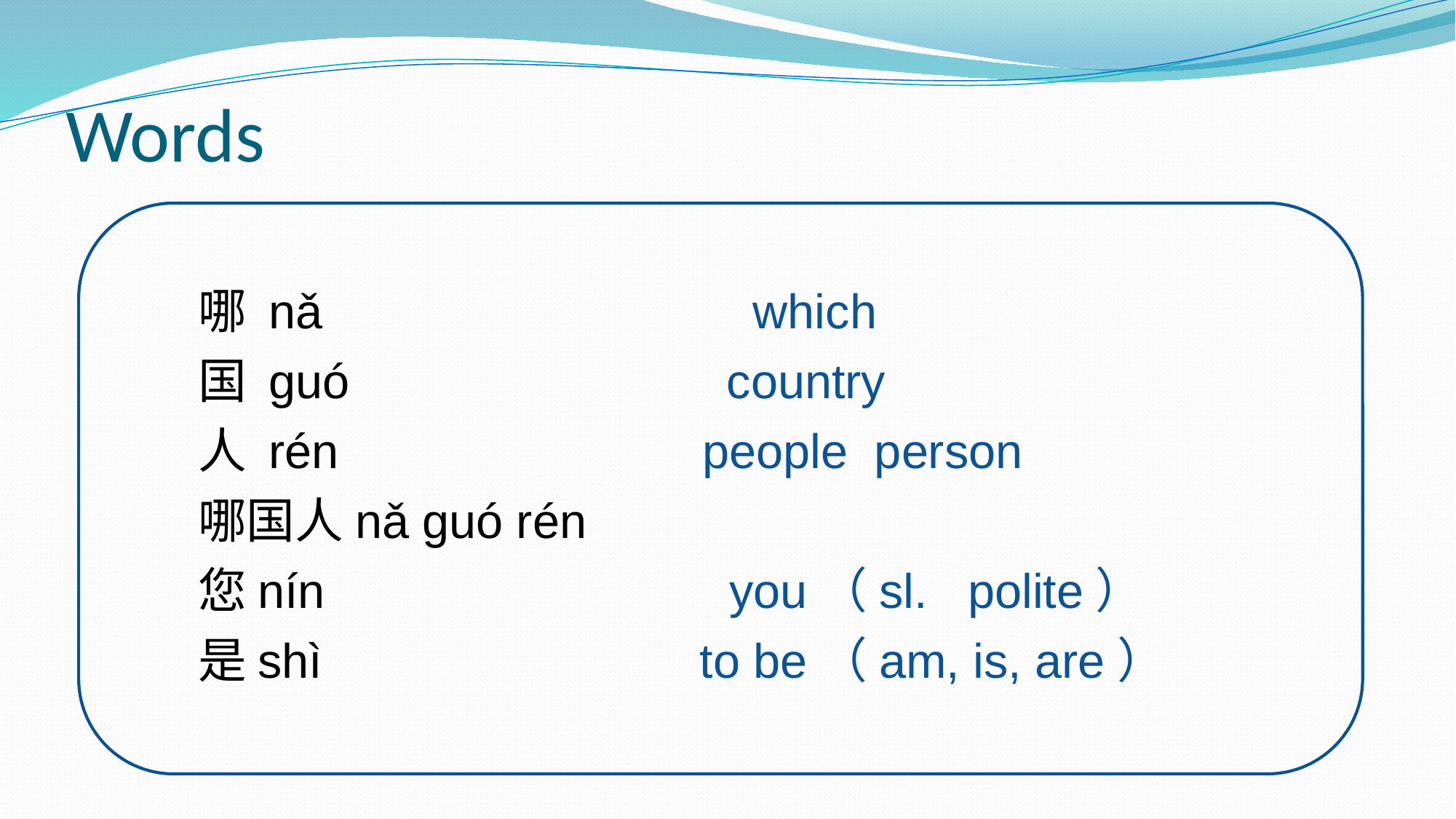

# Words

哪 nǎ                                which
国 guó                            country
人 rén                           people  person
哪国人nǎ guó rén
您nín                              you（sl.   polite）
是shì                            to be（am, is, are）